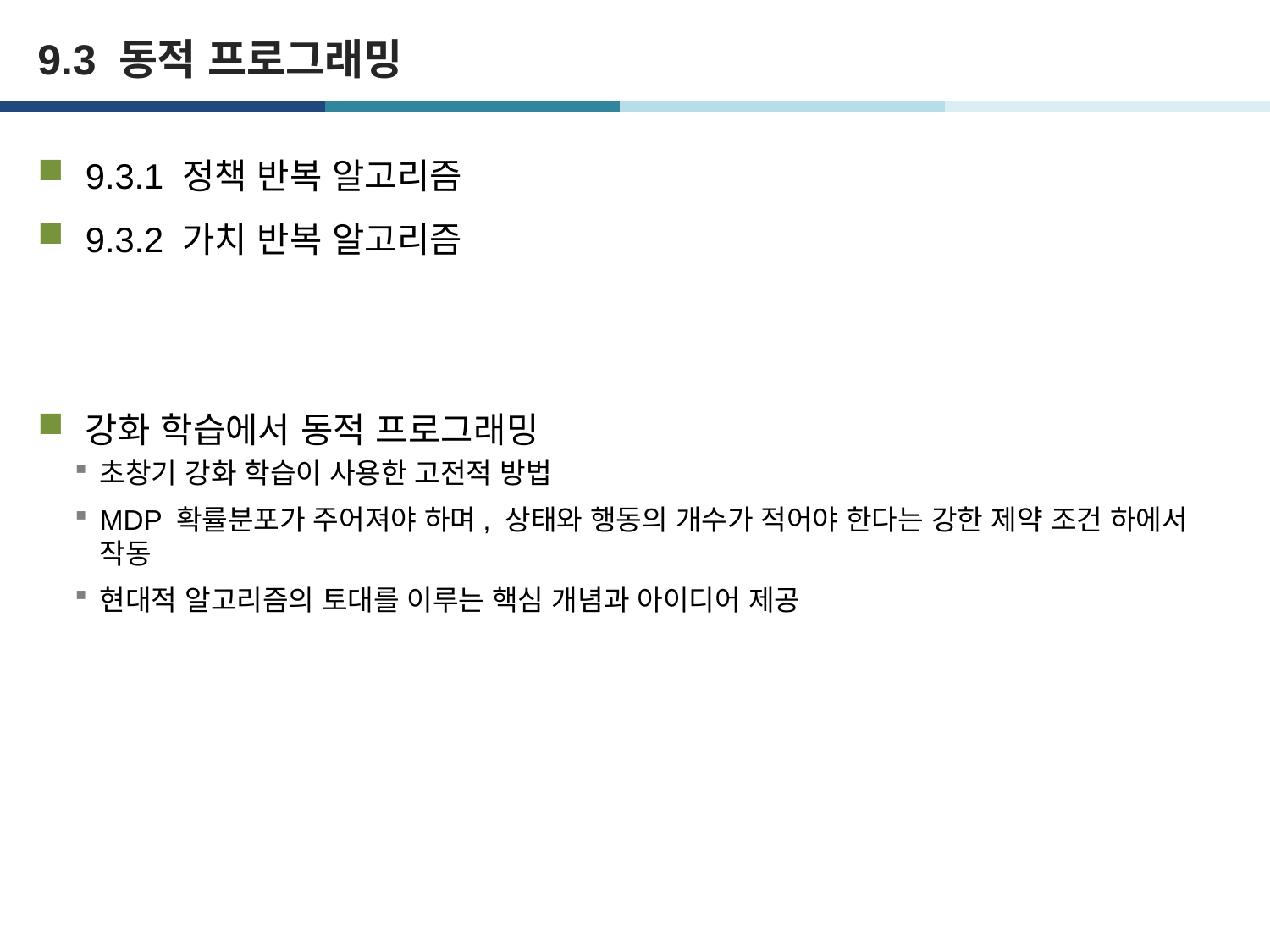

# 9.3 동적 프로그래밍
9.3.1 정책 반복 알고리즘
9.3.2 가치 반복 알고리즘

강화 학습에서 동적 프로그래밍
초창기 강화 학습이 사용한 고전적 방법
MDP 확률분포가 주어져야 하며, 상태와 행동의 개수가 적어야 한다는 강한 제약 조건 하에서 작동
현대적 알고리즘의 토대를 이루는 핵심 개념과 아이디어 제공